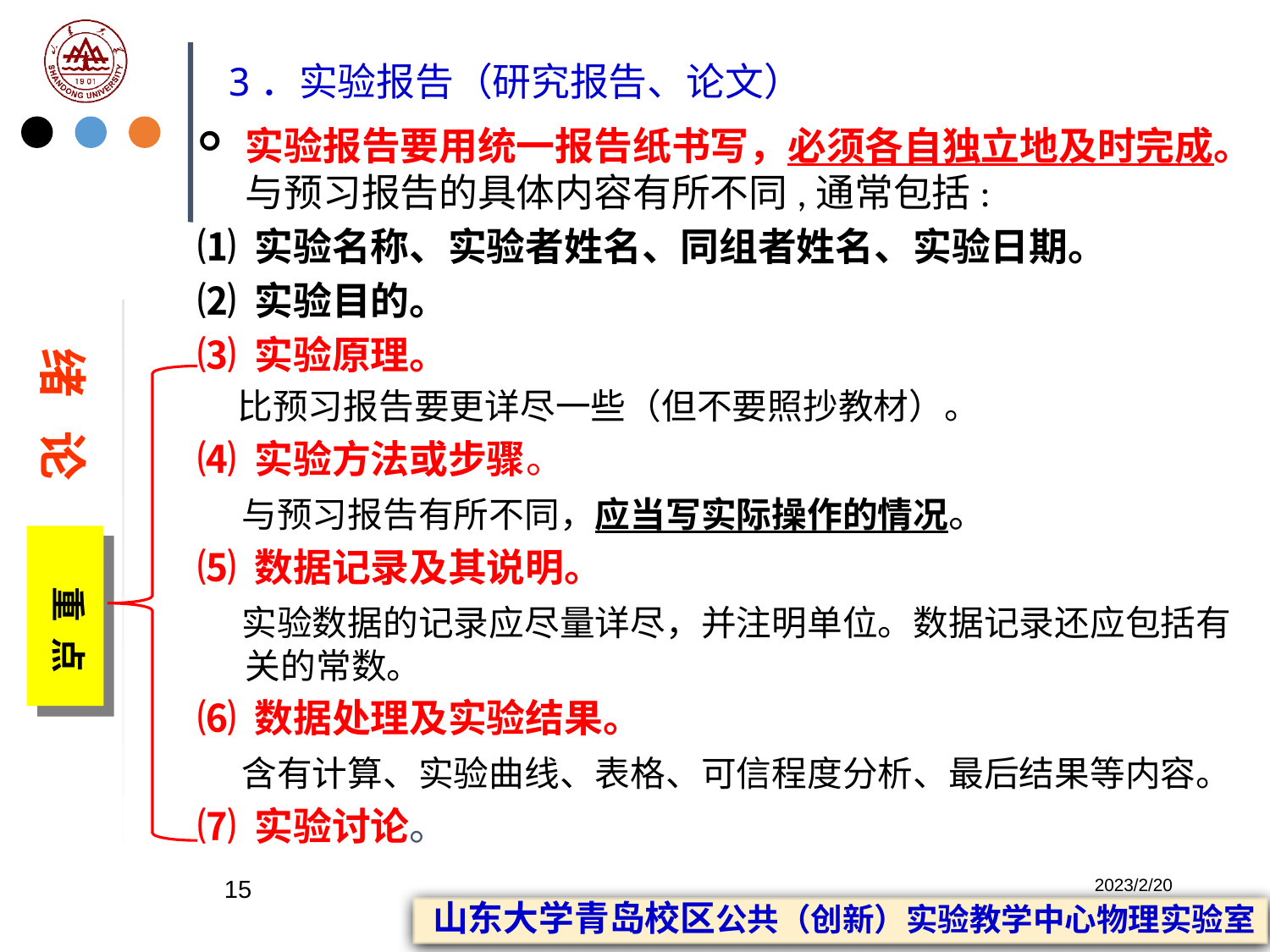

# 3．实验报告（研究报告、论文）
实验报告要用统一报告纸书写，必须各自独立地及时完成。与预习报告的具体内容有所不同,通常包括:
⑴ 实验名称、实验者姓名、同组者姓名、实验日期。
⑵ 实验目的。
⑶ 实验原理。
    比预习报告要更详尽一些（但不要照抄教材）。
⑷ 实验方法或步骤。
    与预习报告有所不同，应当写实际操作的情况。
⑸ 数据记录及其说明。
    实验数据的记录应尽量详尽，并注明单位。数据记录还应包括有关的常数。
⑹ 数据处理及实验结果。
    含有计算、实验曲线、表格、可信程度分析、最后结果等内容。
⑺ 实验讨论。
绪   论

    重  点

15
2023/2/20